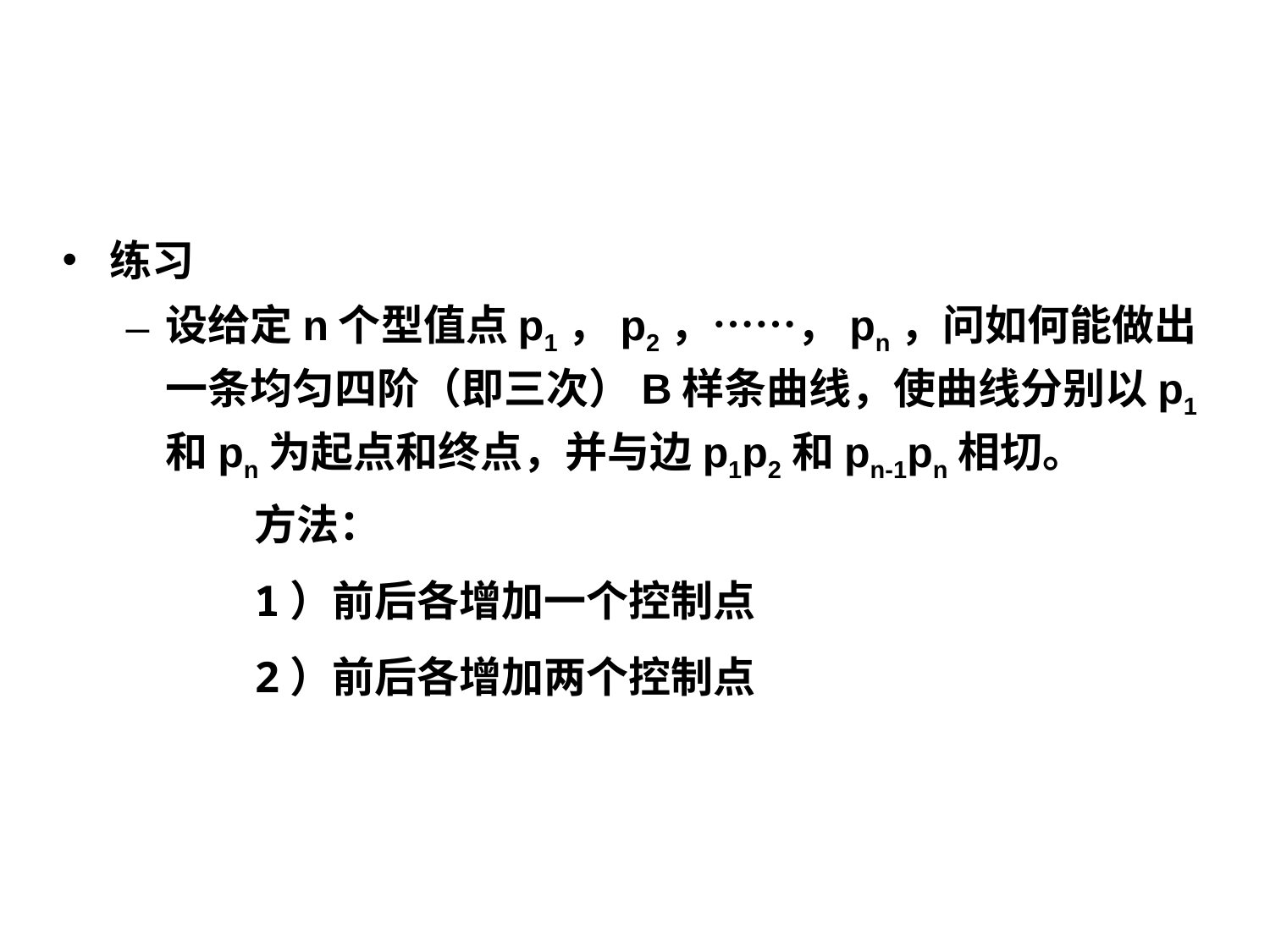

练习
设给定n个型值点p1，p2，……，pn，问如何能做出一条均匀四阶（即三次）B样条曲线，使曲线分别以p1和pn为起点和终点，并与边p1p2和pn-1pn相切。
方法：
1）前后各增加一个控制点
2）前后各增加两个控制点